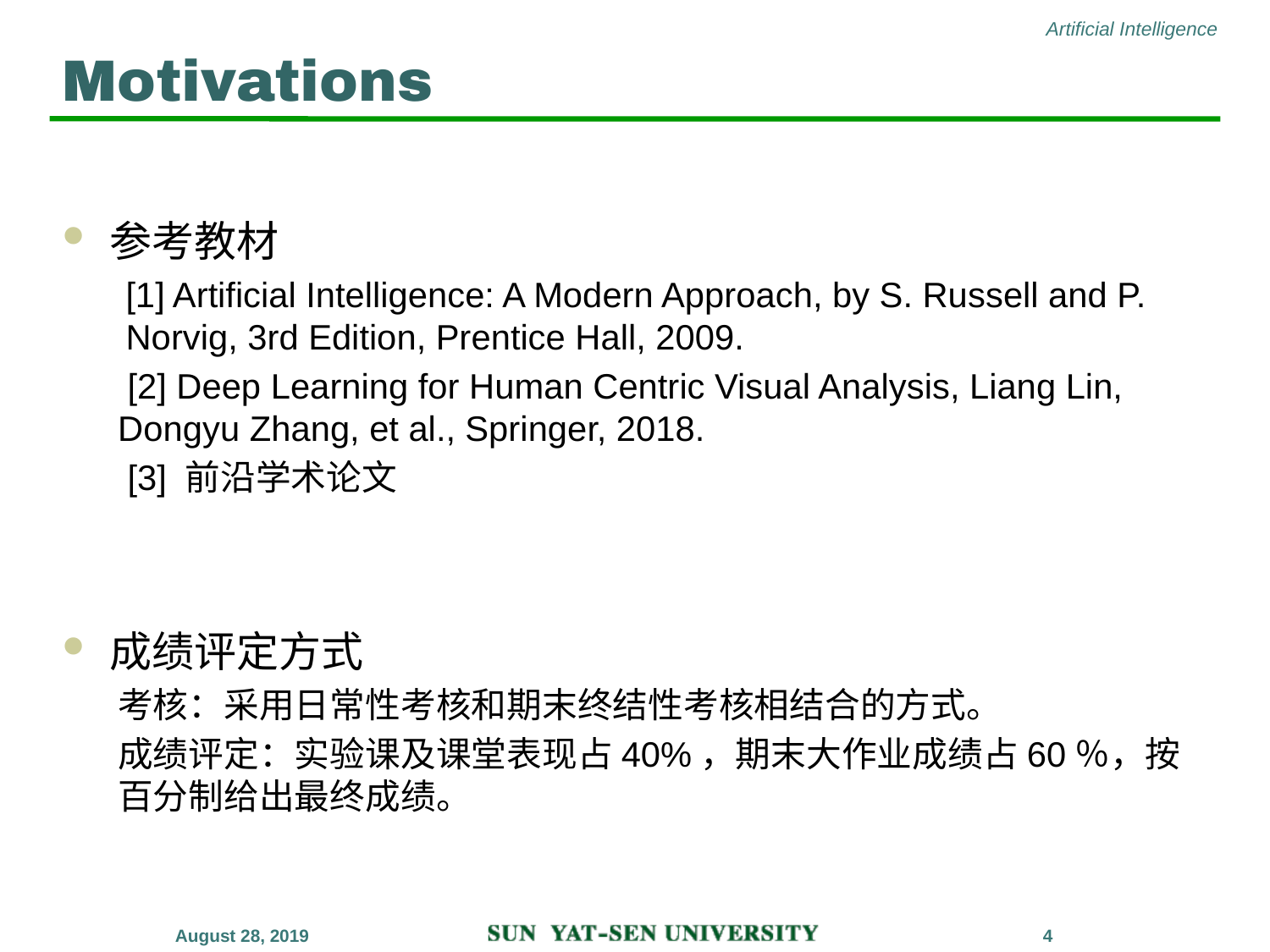

# Motivations

参考教材
[1] Artificial Intelligence: A Modern Approach, by S. Russell and P. Norvig, 3rd Edition, Prentice Hall, 2009.
 [2] Deep Learning for Human Centric Visual Analysis, Liang Lin, Dongyu Zhang, et al., Springer, 2018.
 [3] 前沿学术论文

成绩评定方式
考核：采用日常性考核和期末终结性考核相结合的方式。
成绩评定：实验课及课堂表现占40%，期末大作业成绩占60％，按百分制给出最终成绩。